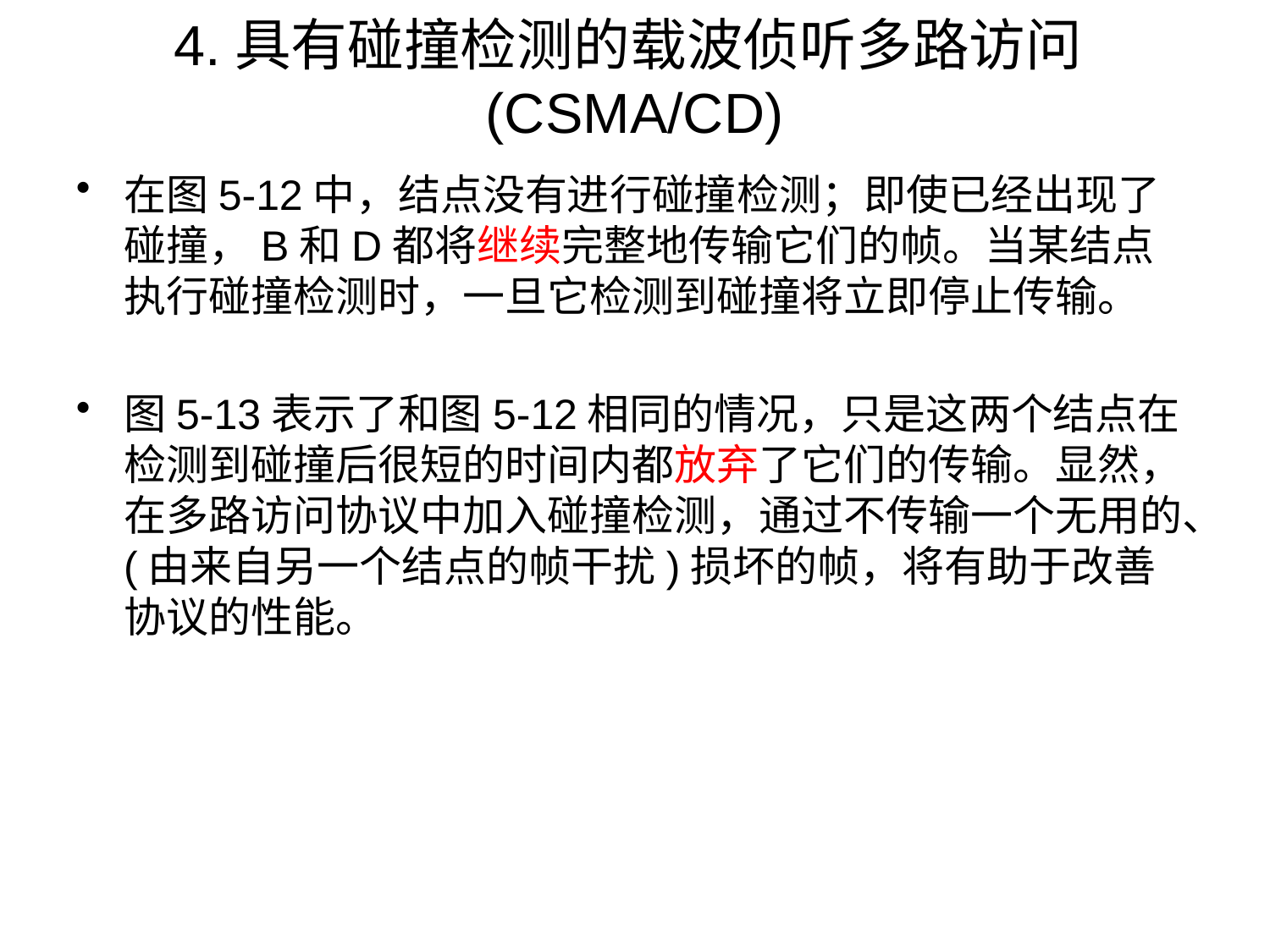

# 4.具有碰撞检测的载波侦听多路访问(CSMA/CD)
在图5-12中，结点没有进行碰撞检测；即使已经出现了碰撞，B和D都将继续完整地传输它们的帧。当某结点执行碰撞检测时，一旦它检测到碰撞将立即停止传输。

图5-13表示了和图5-12相同的情况，只是这两个结点在检测到碰撞后很短的时间内都放弃了它们的传输。显然，在多路访问协议中加入碰撞检测，通过不传输一个无用的、(由来自另一个结点的帧干扰)损坏的帧，将有助于改善协议的性能。